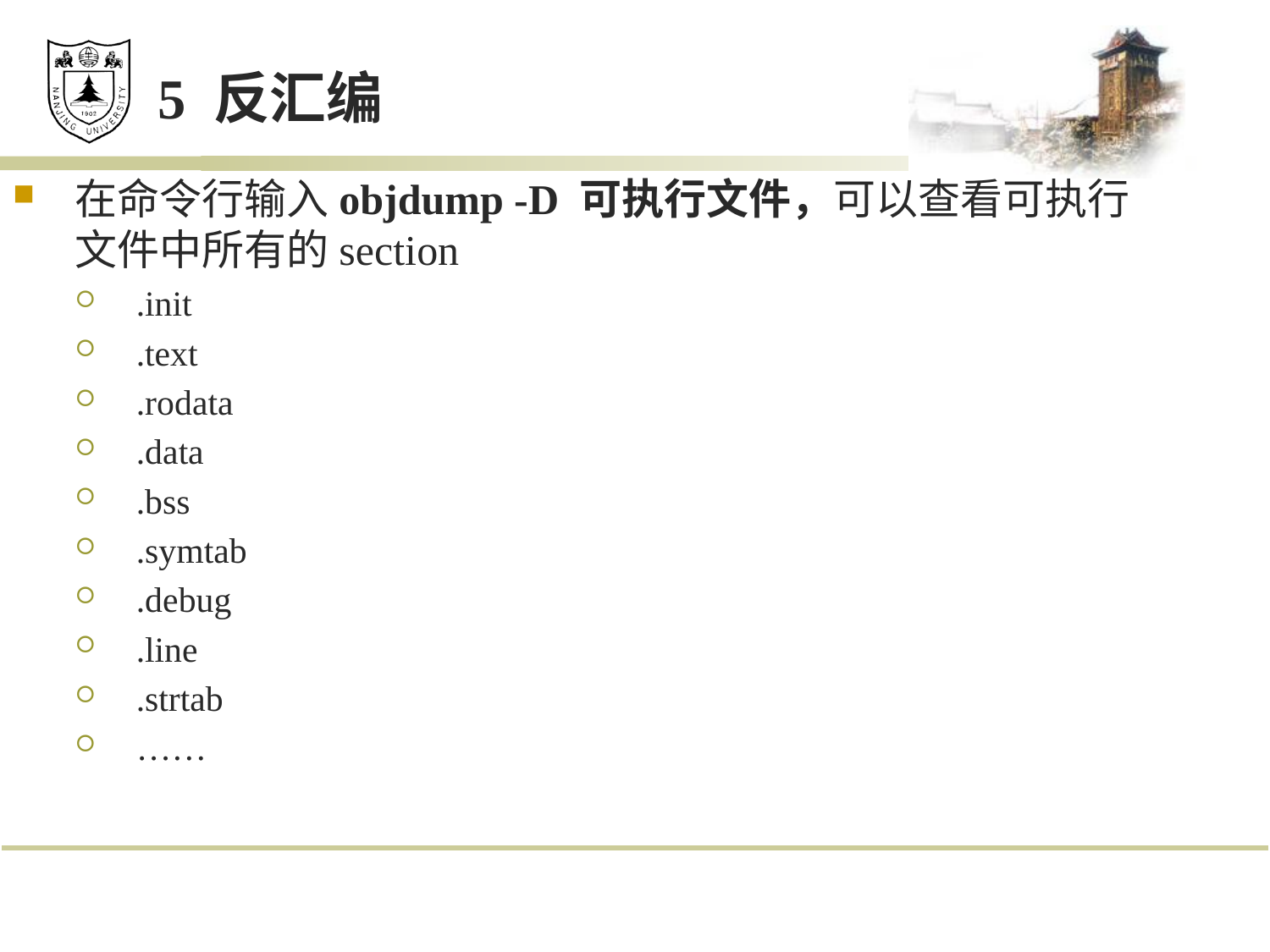

# 5 反汇编
在命令行输入objdump -D 可执行文件，可以查看可执行文件中所有的section
.init
.text
.rodata
.data
.bss
.symtab
.debug
.line
.strtab
……